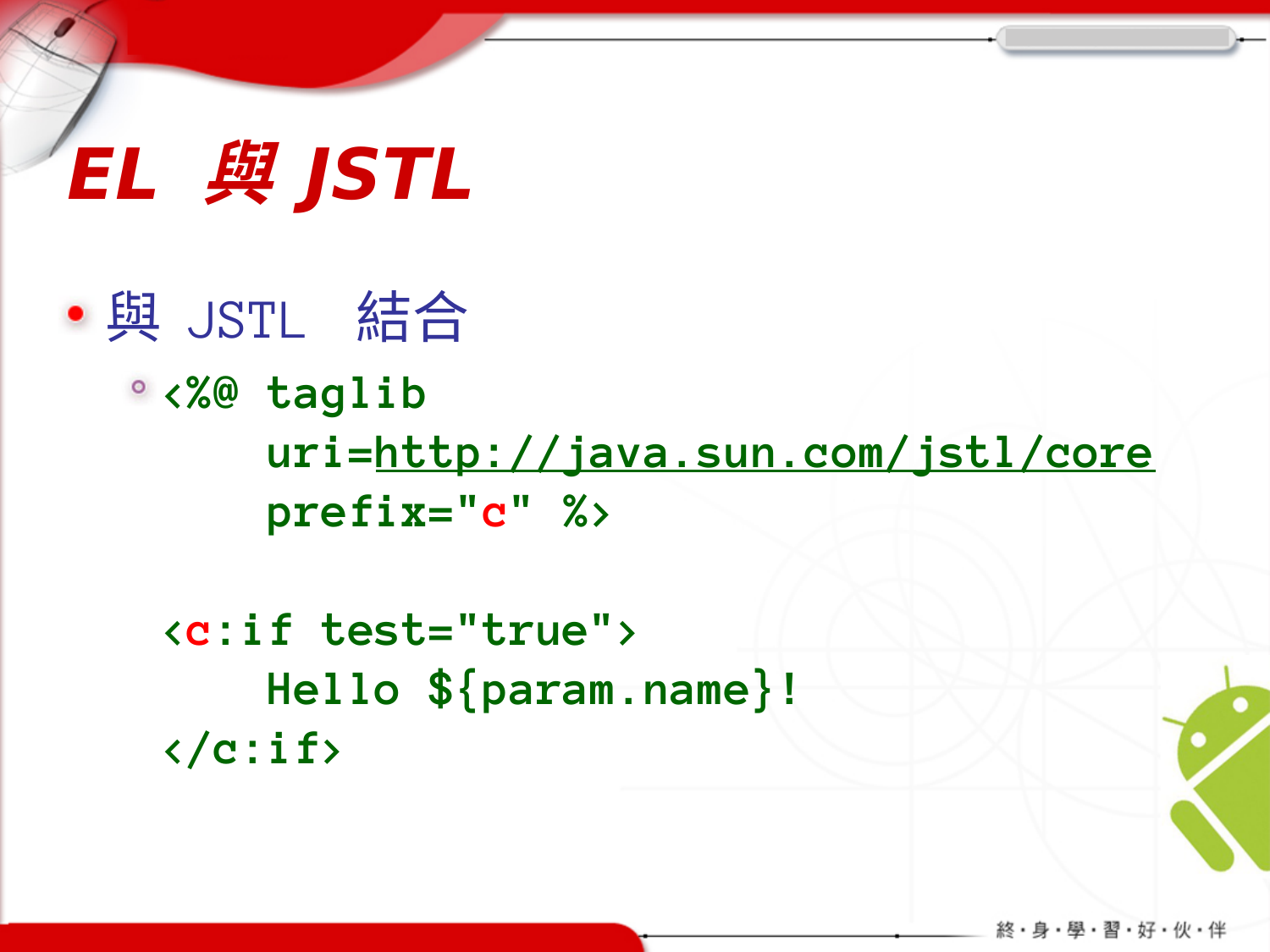

# EL 與 JSTL
與 JSTL 結合
<%@ taglib
    uri=http://java.sun.com/jstl/core
    prefix="c" %>
<c:if test="true">
    Hello ${param.name}!
</c:if>